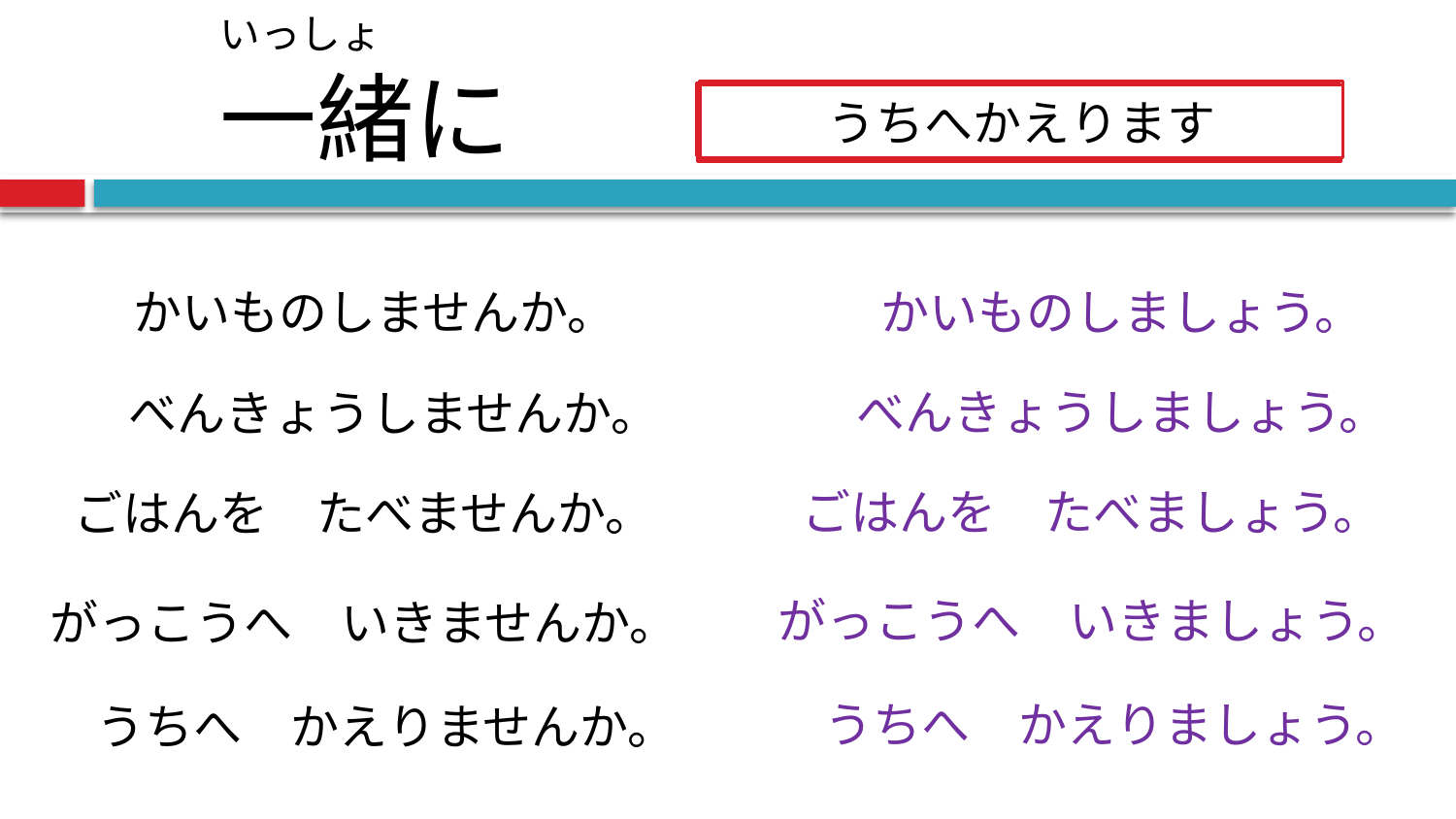

いっしょ
一緒に
べんきょうします
ごはんをたべます
かいものします
うちへかえります
がっこうへいきます
かいものしませんか。
かいものしましょう。
べんきょうしましょう。
べんきょうしませんか。
ごはんを　たべましょう。
ごはんを　たべませんか。
がっこうへ　いきましょう。
がっこうへ　いきませんか。
うちへ　かえりましょう。
うちへ　かえりませんか。